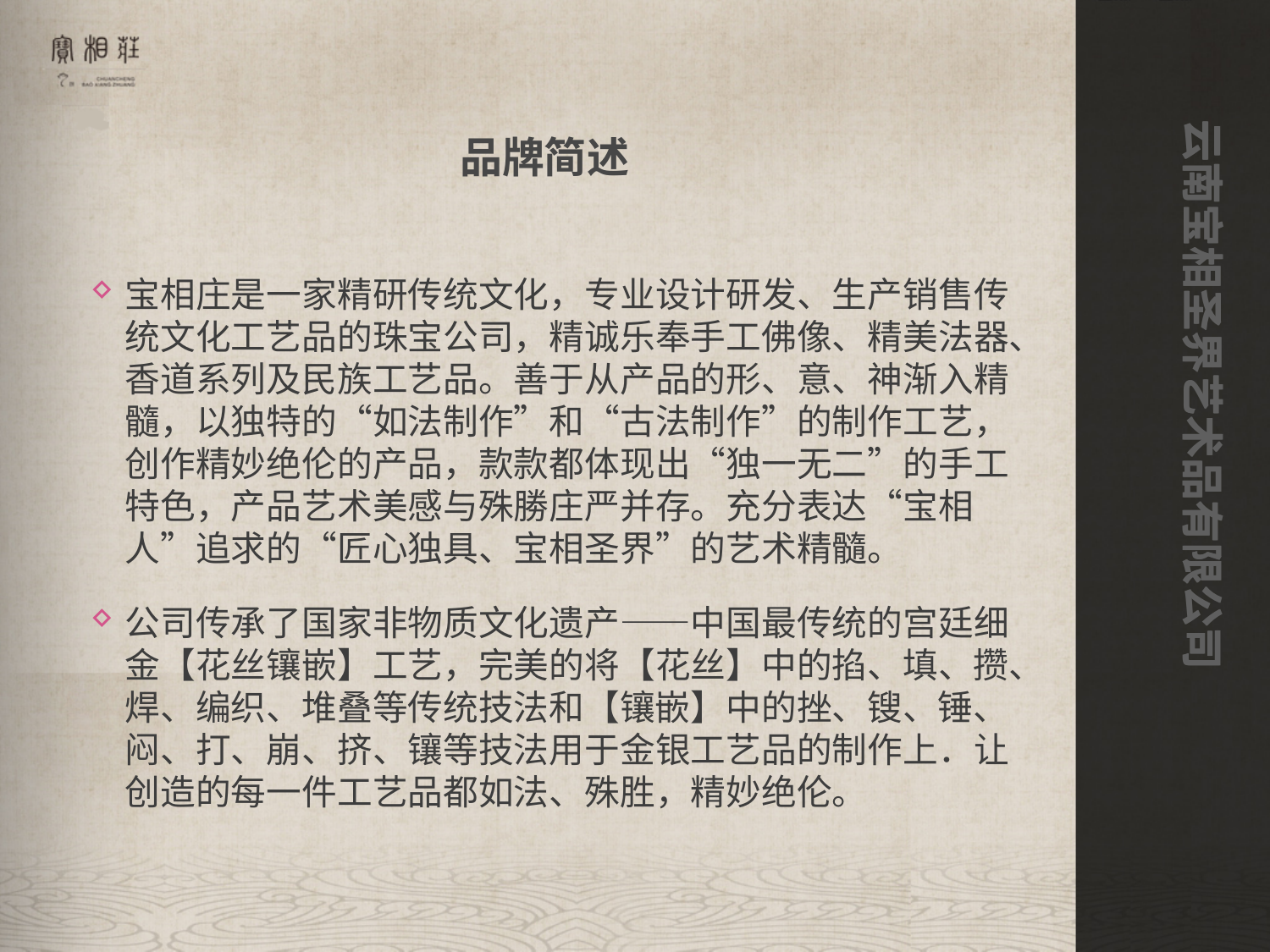

# 品牌简述
云南宝相圣界艺术品有限公司
云南宝相圣界艺术品有限公司
宝相庄是一家精研传统文化，专业设计研发、生产销售传统文化工艺品的珠宝公司，精诚乐奉手工佛像、精美法器、香道系列及民族工艺品。善于从产品的形、意、神渐入精髓，以独特的“如法制作”和“古法制作”的制作工艺，创作精妙绝伦的产品，款款都体现出“独一无二”的手工特色，产品艺术美感与殊勝庄严并存。充分表达“宝相人”追求的“匠心独具、宝相圣界”的艺术精髓。
公司传承了国家非物质文化遗产——中国最传统的宫廷细金【花丝镶嵌】工艺，完美的将【花丝】中的掐、填、攒、焊、编织、堆叠等传统技法和【镶嵌】中的挫、锼、锤、闷、打、崩、挤、镶等技法用于金银工艺品的制作上．让创造的每一件工艺品都如法、殊胜，精妙绝伦。